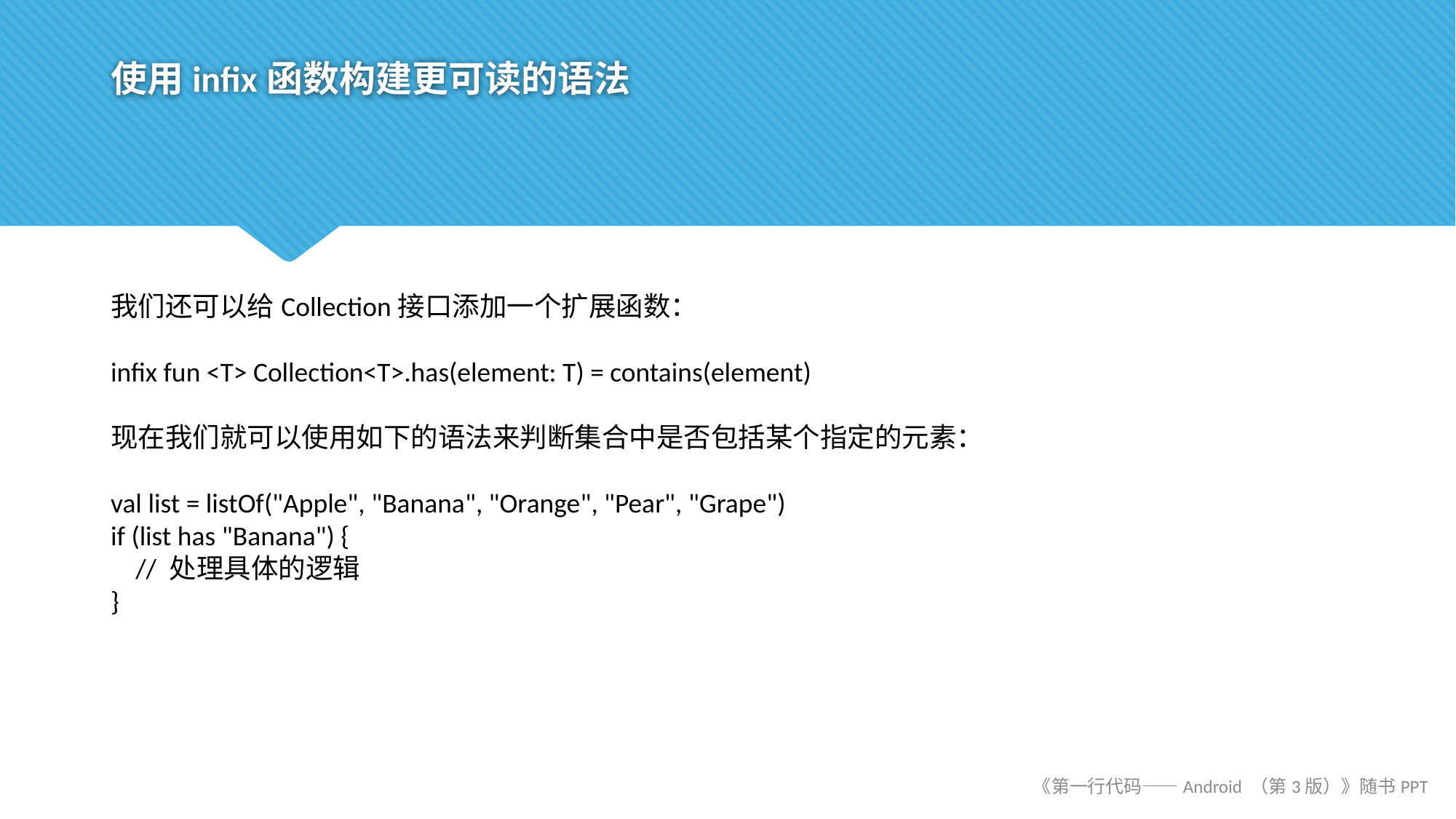

# 使用infix函数构建更可读的语法
我们还可以给Collection接口添加一个扩展函数：

infix fun <T> Collection<T>.has(element: T) = contains(element)

现在我们就可以使用如下的语法来判断集合中是否包括某个指定的元素：

val list = listOf("Apple", "Banana", "Orange", "Pear", "Grape")
if (list has "Banana") {
    // 处理具体的逻辑
}